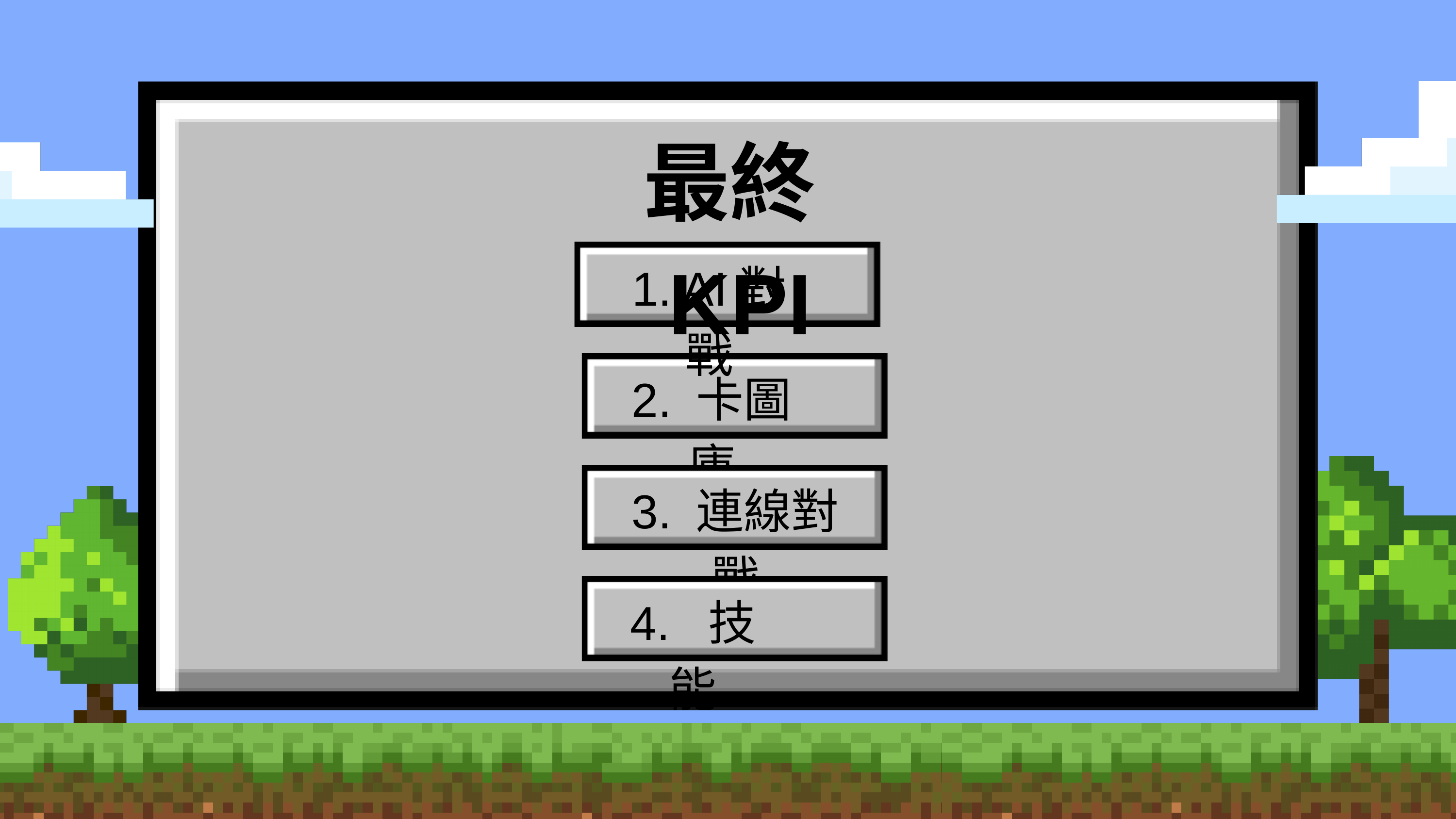

最終KPI

1. AI對戰

2. 卡圖庫

3. 連線對戰

4.  技能